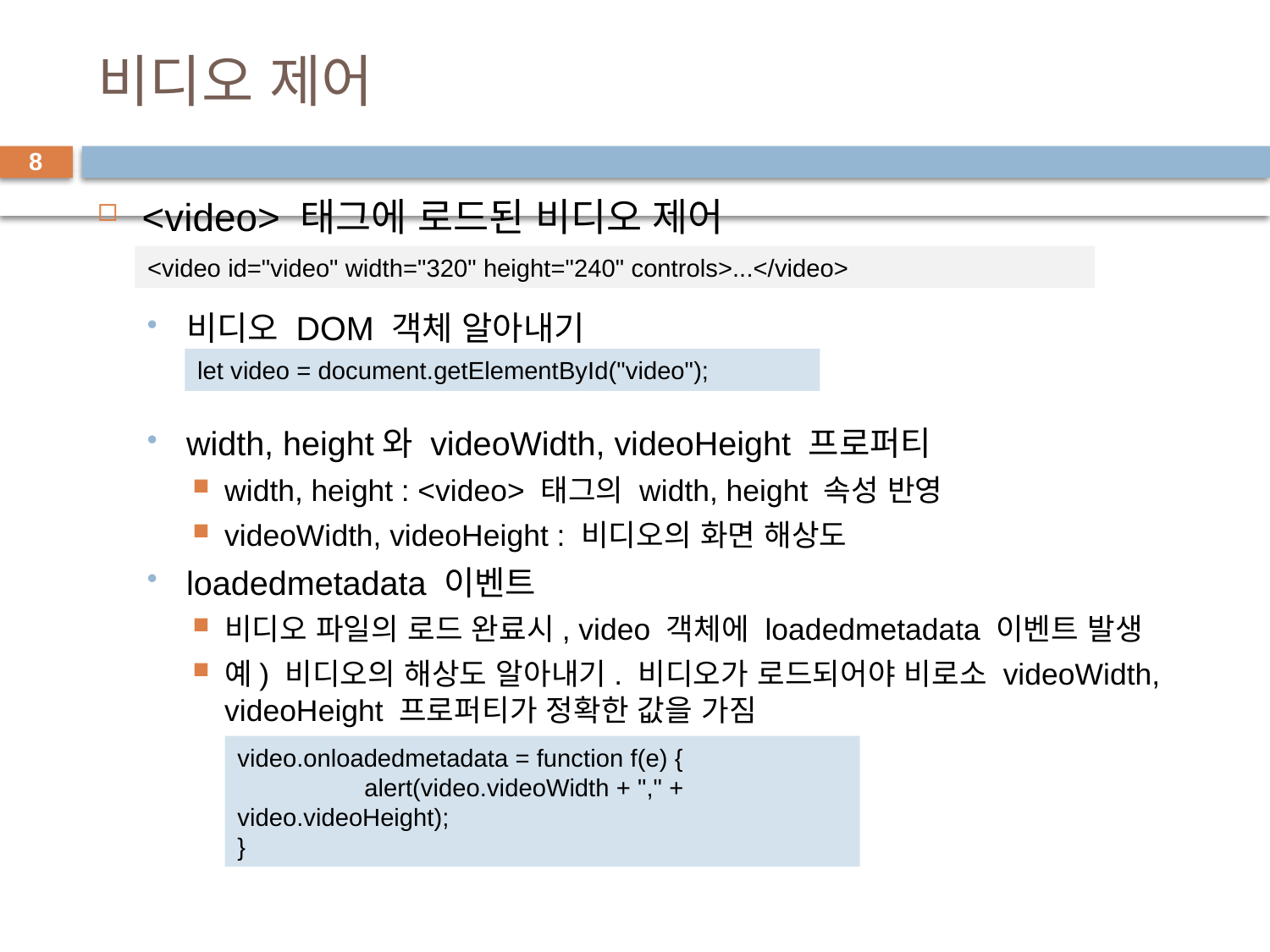

# 비디오 제어
8
<video> 태그에 로드된 비디오 제어

비디오 DOM 객체 알아내기

width, height와 videoWidth, videoHeight 프로퍼티
width, height : <video> 태그의 width, height 속성 반영
videoWidth, videoHeight : 비디오의 화면 해상도
loadedmetadata 이벤트
비디오 파일의 로드 완료시, video 객체에 loadedmetadata 이벤트 발생
예) 비디오의 해상도 알아내기. 비디오가 로드되어야 비로소 videoWidth, videoHeight 프로퍼티가 정확한 값을 가짐

<video id="video" width="320" height="240" controls>...</video>
let video = document.getElementById("video");
video.onloadedmetadata = function f(e) {
	alert(video.videoWidth + "," + video.videoHeight);
}